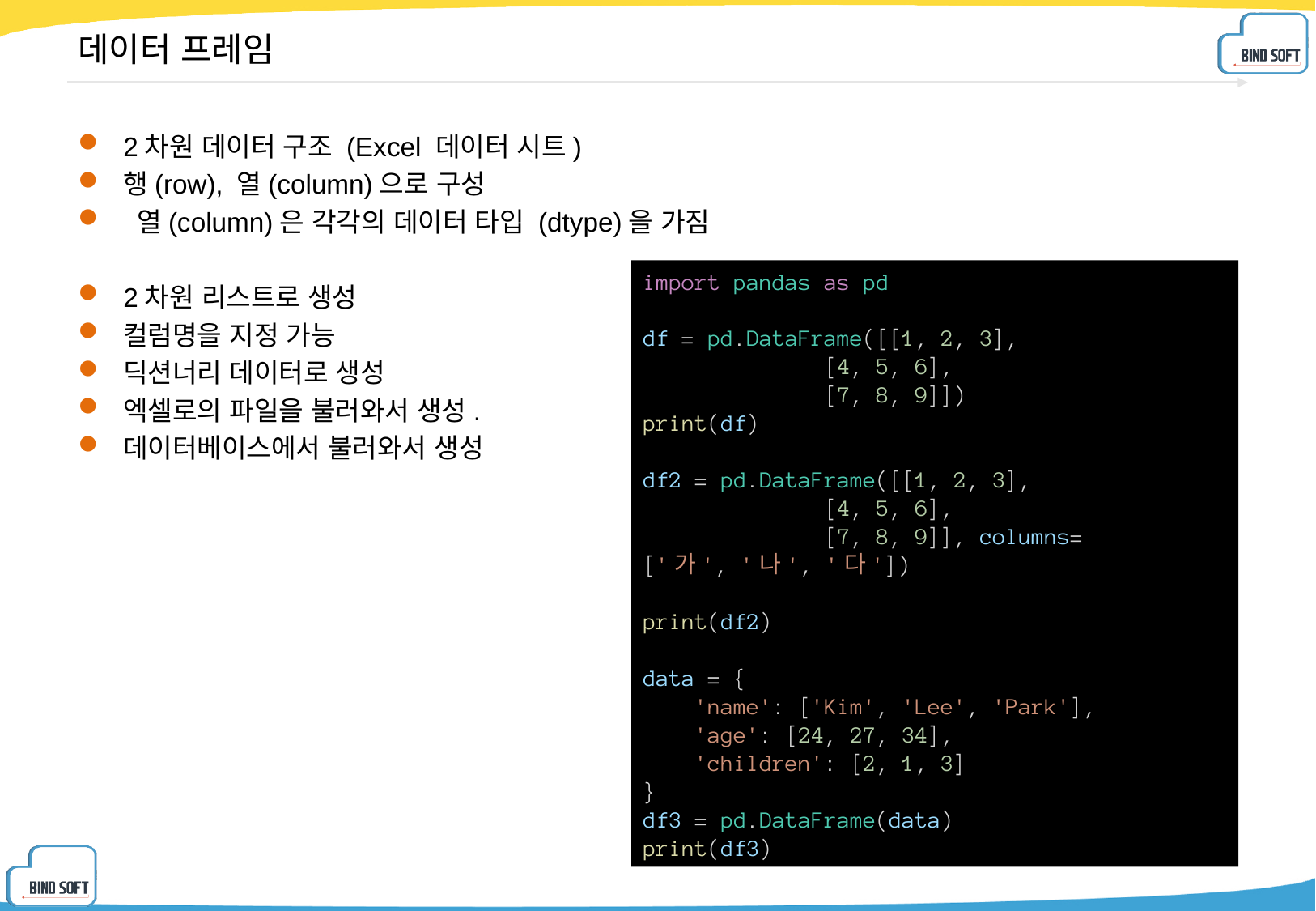

# 데이터 프레임
2차원 데이터 구조 (Excel 데이터 시트)
행(row), 열(column)으로 구성
 열(column)은 각각의 데이터 타입 (dtype)을 가짐

2차원 리스트로 생성
컬럼명을 지정 가능
딕션너리 데이터로 생성
엑셀로의 파일을 불러와서 생성.
데이터베이스에서 불러와서 생성

import pandas as pd
df = pd.DataFrame([[1, 2, 3],
              [4, 5, 6],
              [7, 8, 9]])
print(df)
df2 = pd.DataFrame([[1, 2, 3],
              [4, 5, 6],
              [7, 8, 9]], columns=['가', '나', '다'])
print(df2)
data = {
    'name': ['Kim', 'Lee', 'Park'],
    'age': [24, 27, 34],
    'children': [2, 1, 3]
}
df3 = pd.DataFrame(data)
print(df3)